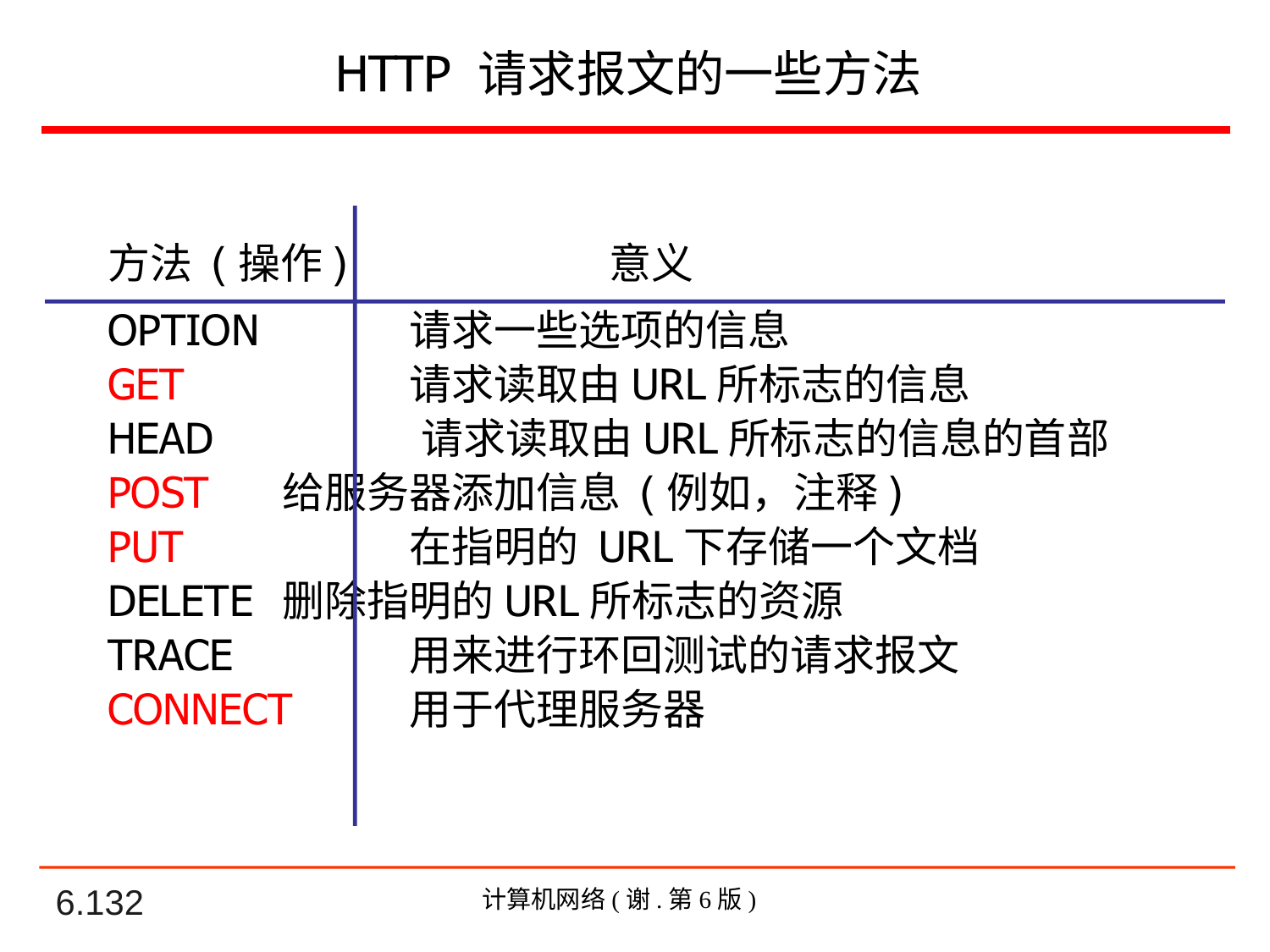

# HTTP 请求报文的一些方法
方法 (操作)                   意义
OPTION       	请求一些选项的信息
GET              	请求读取由URL所标志的信息
HEAD               请求读取由URL所标志的信息的首部
POST     	给服务器添加信息 (例如，注释)
PUT        	在指明的 URL下存储一个文档
DELETE  	删除指明的URL所标志的资源
TRACE       	用来进行环回测试的请求报文
CONNECT	用于代理服务器